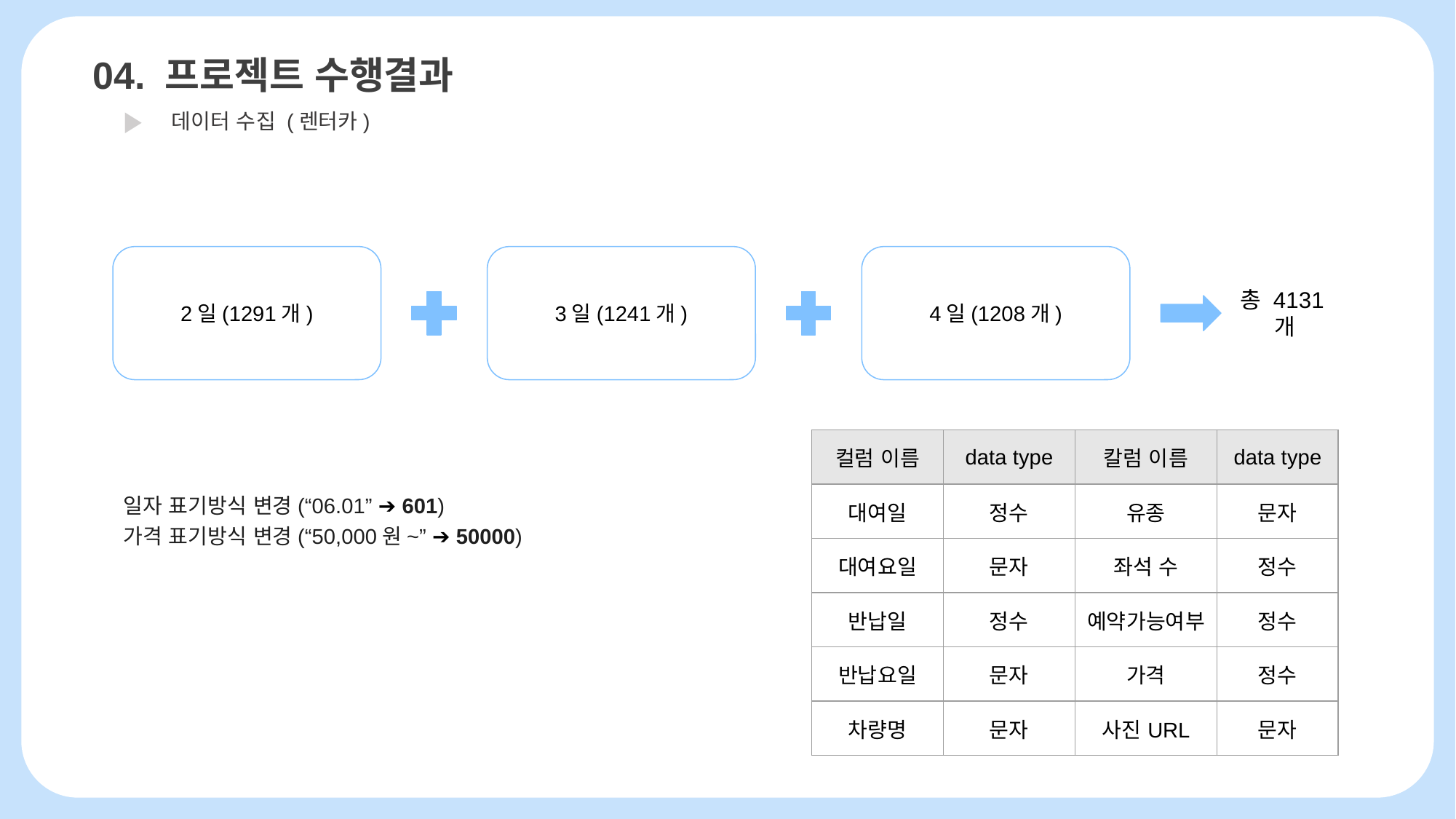

04. 프로젝트 수행결과
▶
데이터 수집 (렌터카)
2일(1291개)
3일(1241개)
4일(1208개)
총 4131개

| 컬럼 이름 | data type | 칼럼 이름 | data type |
| --- | --- | --- | --- |
| 대여일 | 정수 | 유종 | 문자 |
| 대여요일 | 문자 | 좌석 수 | 정수 |
| 반납일 | 정수 | 예약가능여부 | 정수 |
| 반납요일 | 문자 | 가격 | 정수 |
| 차량명 | 문자 | 사진URL | 문자 |
일자 표기방식 변경(“06.01” ➔ 601)
가격 표기방식 변경(“50,000원~” ➔ 50000)